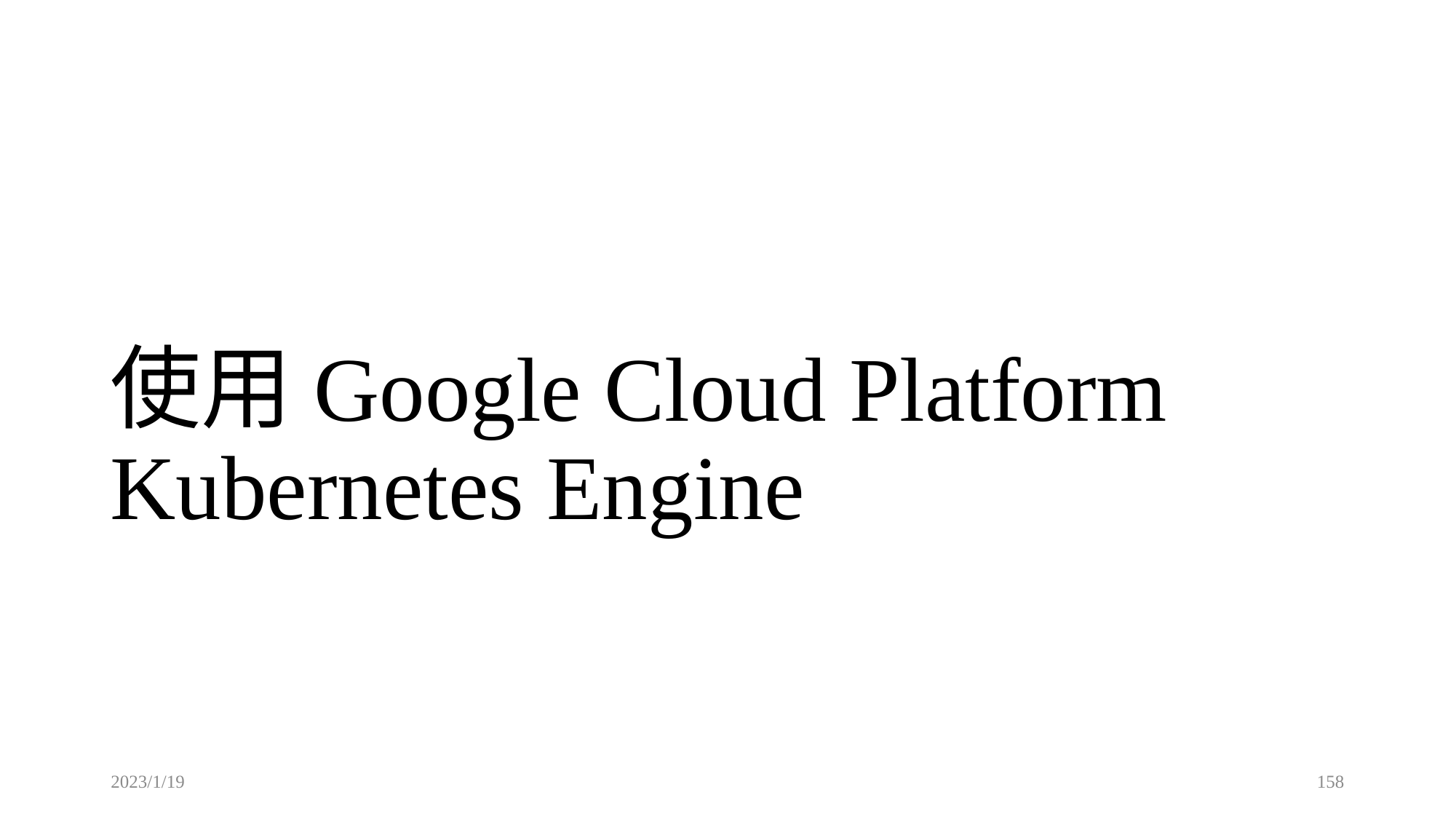

# 使用Google Cloud Platform Kubernetes Engine

2023/1/19
158